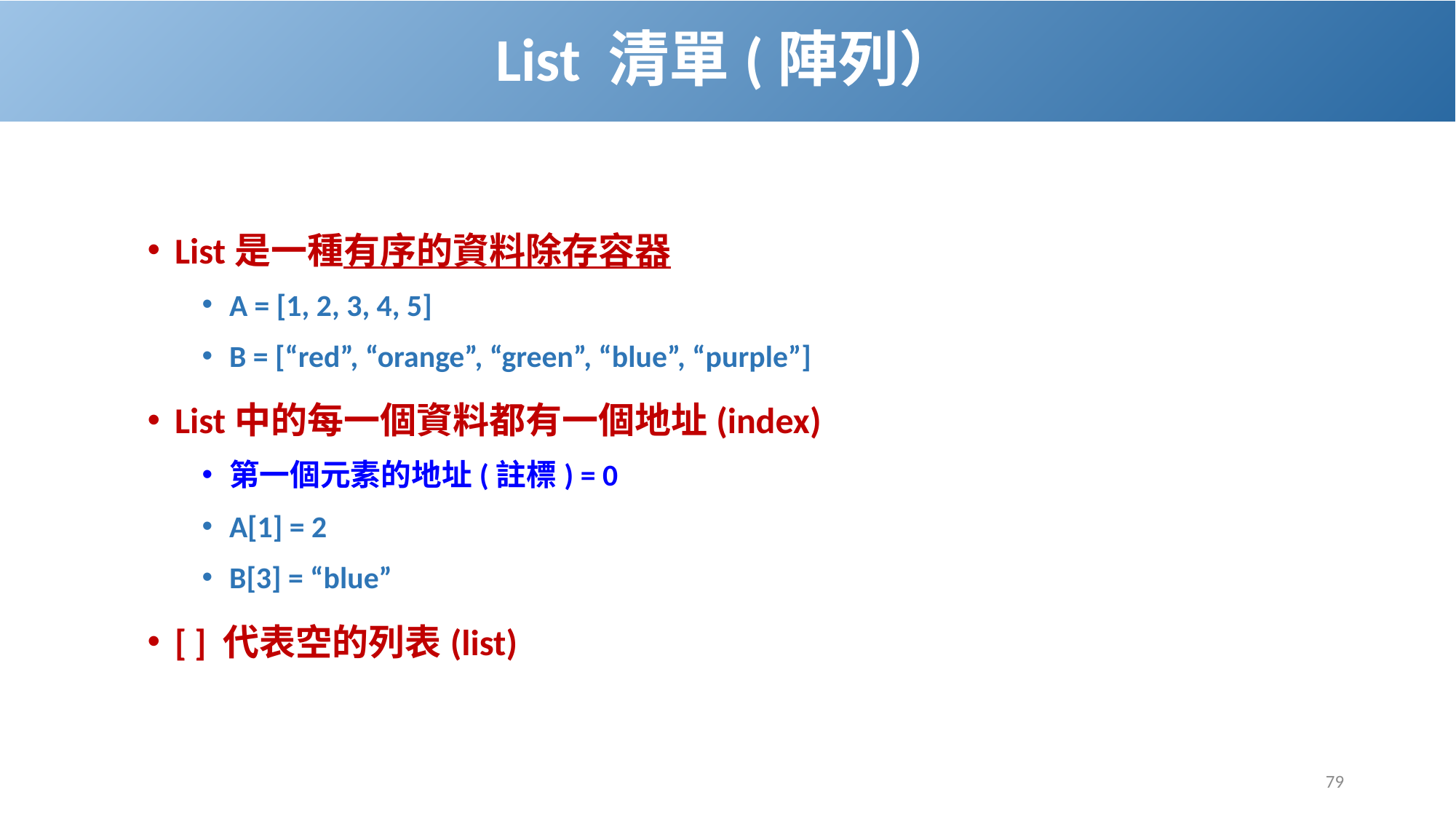

# List 清單(陣列）
List是一種有序的資料除存容器
A = [1, 2, 3, 4, 5]
B = [“red”, “orange”, “green”, “blue”, “purple”]
List中的每一個資料都有一個地址(index)
第一個元素的地址(註標) = 0
A[1] = 2
B[3] = “blue”
[ ] 代表空的列表(list)

79